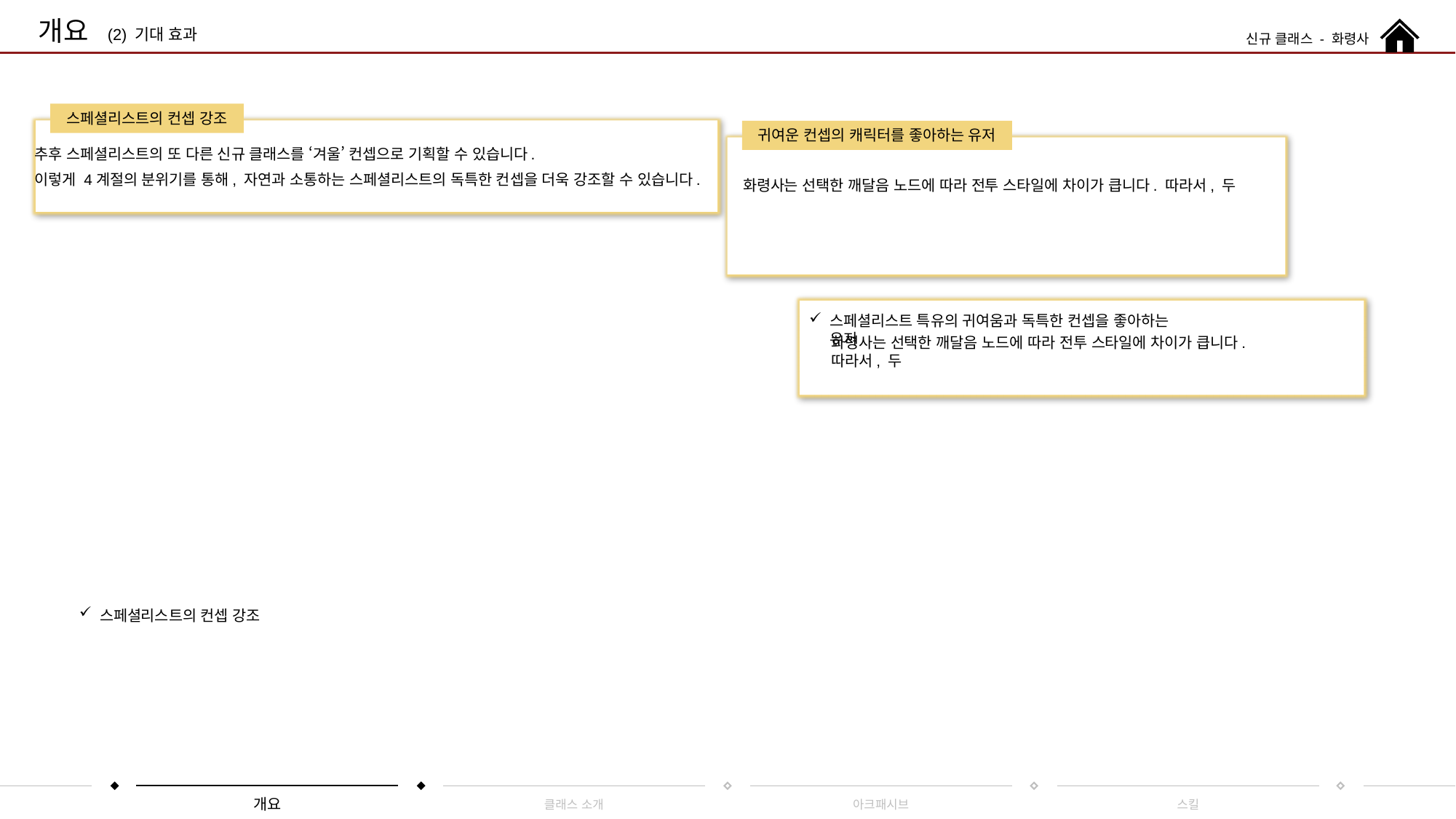

개요
(2) 기대 효과

신규 클래스 - 화령사
스페셜리스트의 컨셉 강조

귀여운 컨셉의 캐릭터를 좋아하는 유저

추후 스페셜리스트의 또 다른 신규 클래스를 ‘겨울’ 컨셉으로 기획할 수 있습니다.

이렇게 4계절의 분위기를 통해, 자연과 소통하는 스페셜리스트의 독특한 컨셉을 더욱 강조할 수 있습니다.
화령사는 선택한 깨달음 노드에 따라 전투 스타일에 차이가 큽니다. 따라서, 두

스페셜리스트 특유의 귀여움과 독특한 컨셉을 좋아하는 유저
화령사는 선택한 깨달음 노드에 따라 전투 스타일에 차이가 큽니다. 따라서, 두
스페셜리스트의 컨셉 강조

개요
클래스 소개
아크패시브
스킬